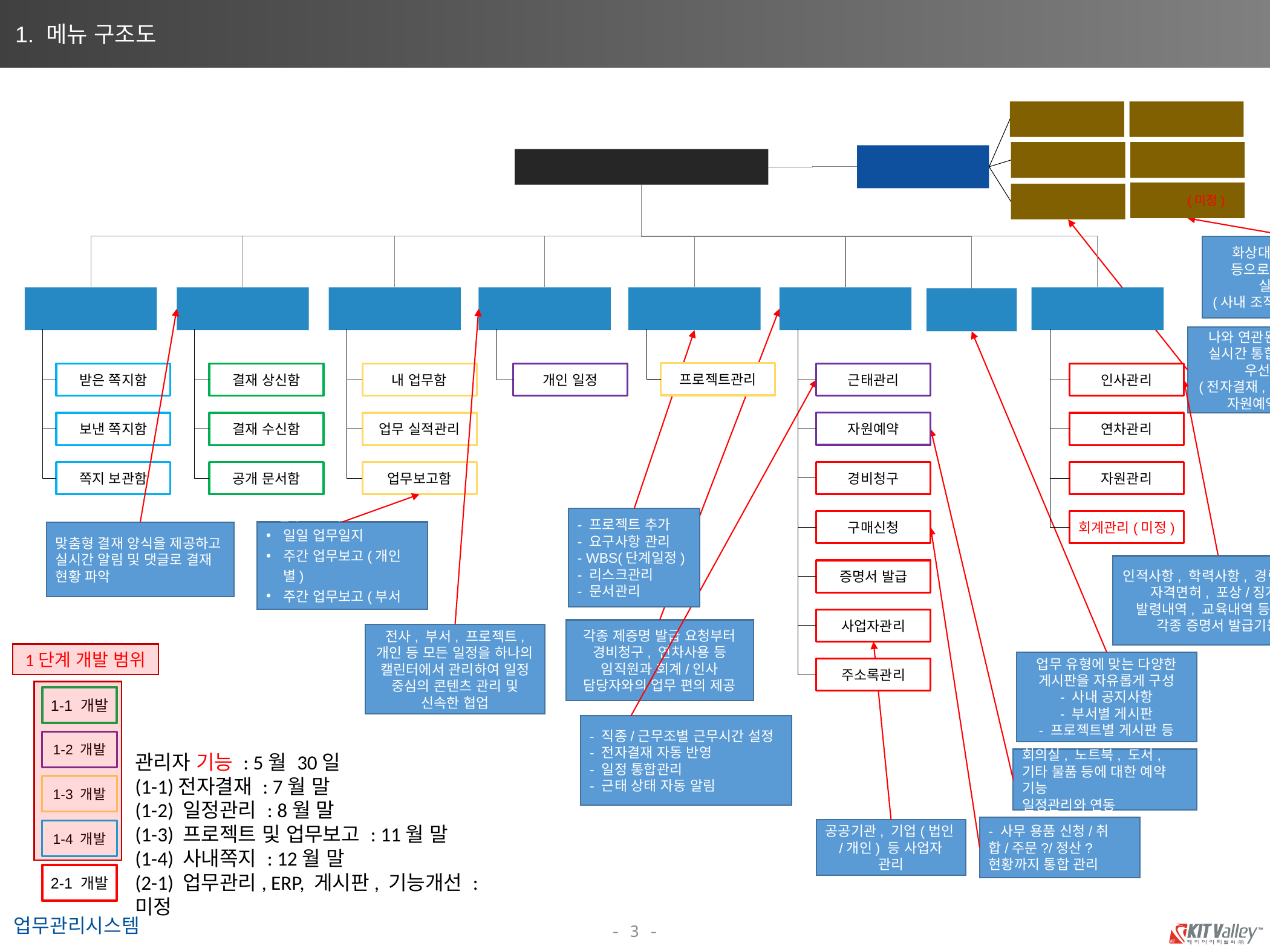

1. 메뉴 구조도
내정보
웹 메일(링크)
조직도/자리배치도
웹 스토리지(링크)
메인화면
(main)
KIT 업무관리시스템
메신저(미정)
통합 알림
화상대화, 화면 공유 등으로 언제 어디서나 실시간 소통
(사내 조직도 및 사원 연동)
사내쪽지
전자결재
업무보고
일정관리
프로젝트관리
임직원 업무관리
ERP
게시판

나와 연관된 모든 정보들의 실시간 통합 알림으로 업무 우선순위 확인
(전자결재, 쪽지, 업무요청, 자원예약, 일정 등)
프로젝트관리
받은 쪽지함
결재 상신함
내 업무함
개인 일정
근태관리
인사관리
자원예약
보낸 쪽지함
결재 수신함
업무 실적관리
연차관리
경비청구
쪽지 보관함
공개 문서함
업무보고함
자원관리
- 프로젝트 추가
- 요구사항 관리
- WBS(단계일정)
- 리스크관리
- 문서관리
구매신청
회계관리(미정)
- 업무보고서
일일 업무일지
주간 업무보고(개인별)
주간 업무보고(부서별)
맞춤형 결재 양식을 제공하고 실시간 알림 및 댓글로 결재 현황 파악
인적사항, 학력사항, 경력사항, 자격면허, 포상/징계, 발령내역, 교육내역 등 관리
각종 증명서 발급기능
증명서 발급
사업자관리
각종 제증명 발급 요청부터 경비청구, 연차사용 등 임직원과 회계/인사 담당자와의 업무 편의 제공
전사, 부서, 프로젝트, 개인 등 모든 일정을 하나의 캘린터에서 관리하여 일정 중심의 콘텐츠 관리 및 신속한 협업
1단계 개발 범위
업무 유형에 맞는 다양한 게시판을 자유롭게 구성
- 사내 공지사항
- 부서별 게시판
- 프로젝트별 게시판 등
주소록관리

1-1 개발
1-2 개발
1-3 개발
1-4 개발
2-1 개발
- 직종/근무조별 근무시간 설정
- 전자결재 자동 반영
- 일정 통합관리
- 근태 상태 자동 알림
관리자 기능 : 5월 30일
(1-1)전자결재 : 7월 말
(1-2) 일정관리 : 8월 말
(1-3) 프로젝트 및 업무보고 : 11월 말
(1-4) 사내쪽지 : 12월 말
(2-1) 업무관리, ERP, 게시판, 기능개선 : 미정
회의실, 노트북, 도서, 기타 물품 등에 대한 예약 기능
일정관리와 연동
- 사무 용품 신청/취합/주문?/정산?현황까지 통합 관리
공공기관, 기업(법인/개인) 등 사업자 관리